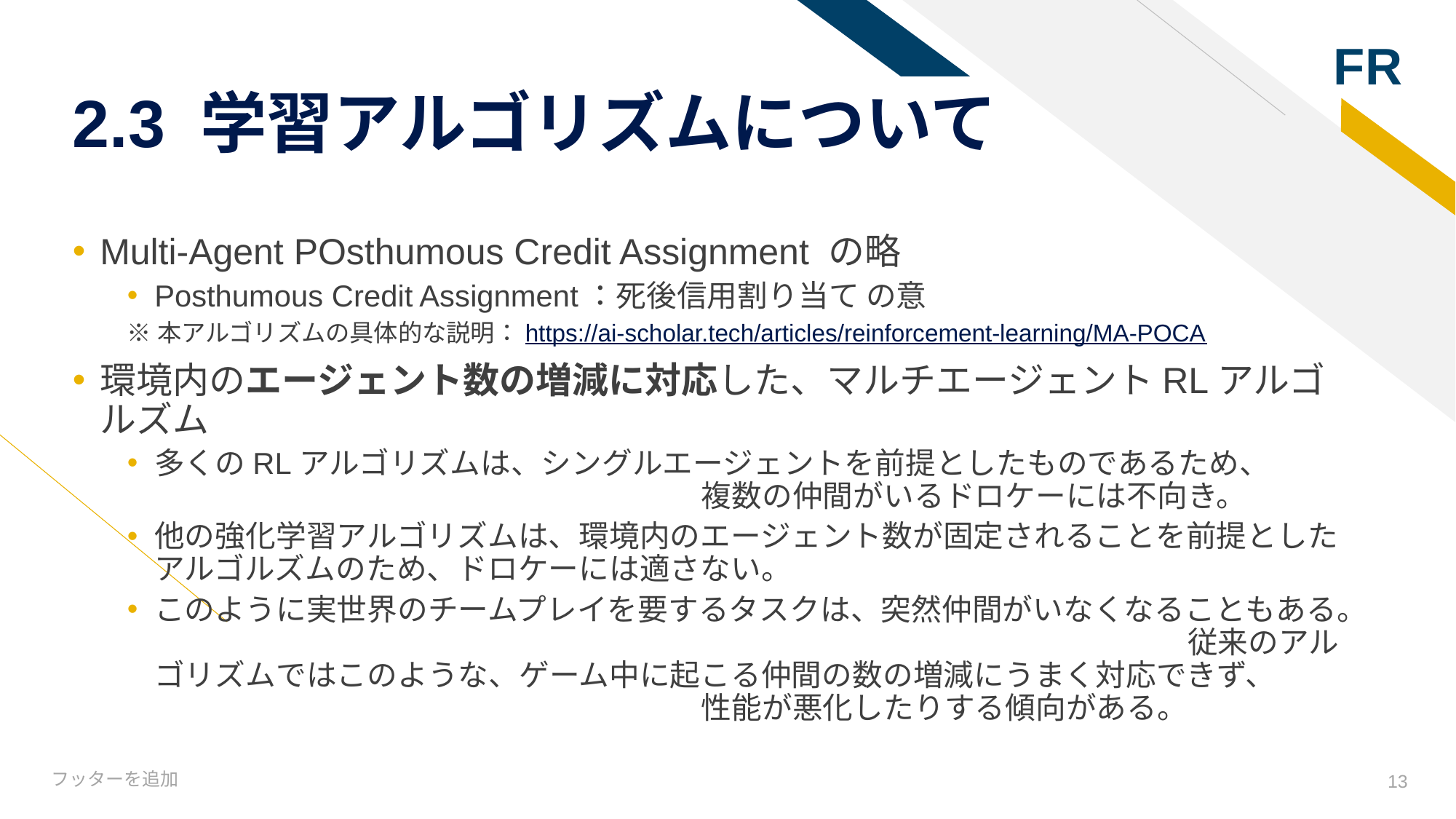

# 2.3 学習アルゴリズムについて
Multi-Agent POsthumous Credit Assignment の略
Posthumous Credit Assignment：死後信用割り当て の意
※本アルゴリズムの具体的な説明：https://ai-scholar.tech/articles/reinforcement-learning/MA-POCA
環境内のエージェント数の増減に対応した、マルチエージェントRLアルゴルズム
多くのRLアルゴリズムは、シングルエージェントを前提としたものであるため、　　　　　　　　　　　　　　　　　　　　複数の仲間がいるドロケーには不向き。
他の強化学習アルゴリズムは、環境内のエージェント数が固定されることを前提としたアルゴルズムのため、ドロケーには適さない。
このように実世界のチームプレイを要するタスクは、突然仲間がいなくなることもある。　　　　　　　　　　　　　　　　　　　　　　　　　　　　　　　　　　従来のアルゴリズムではこのような、ゲーム中に起こる仲間の数の増減にうまく対応できず、　　　　　　　　　　　　　　　　　　　　性能が悪化したりする傾向がある。
フッターを追加
13